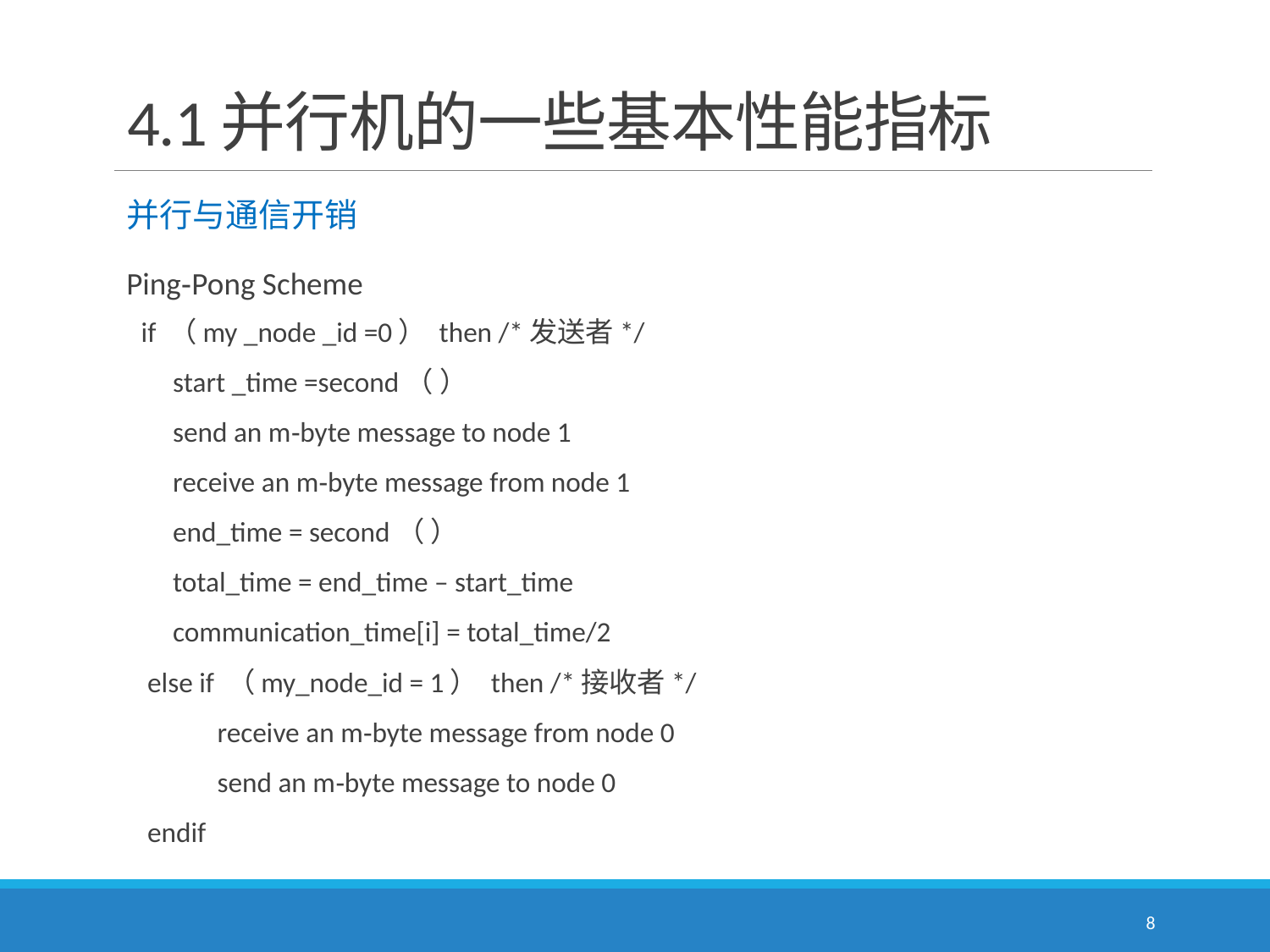

# 4.1并行机的一些基本性能指标
并行与通信开销
Ping‐Pong Scheme
if （my _node _id =0） then /*发送者*/
     start _time =second（ ）
     send an m‐byte message to node 1
     receive an m‐byte message from node 1
     end_time = second（ ）
     total_time = end_time – start_time
     communication_time[i] = total_time/2
 else if （my_node_id = 1） then /*接收者*/
            receive an m‐byte message from node 0
            send an m‐byte message to node 0
 endif

8